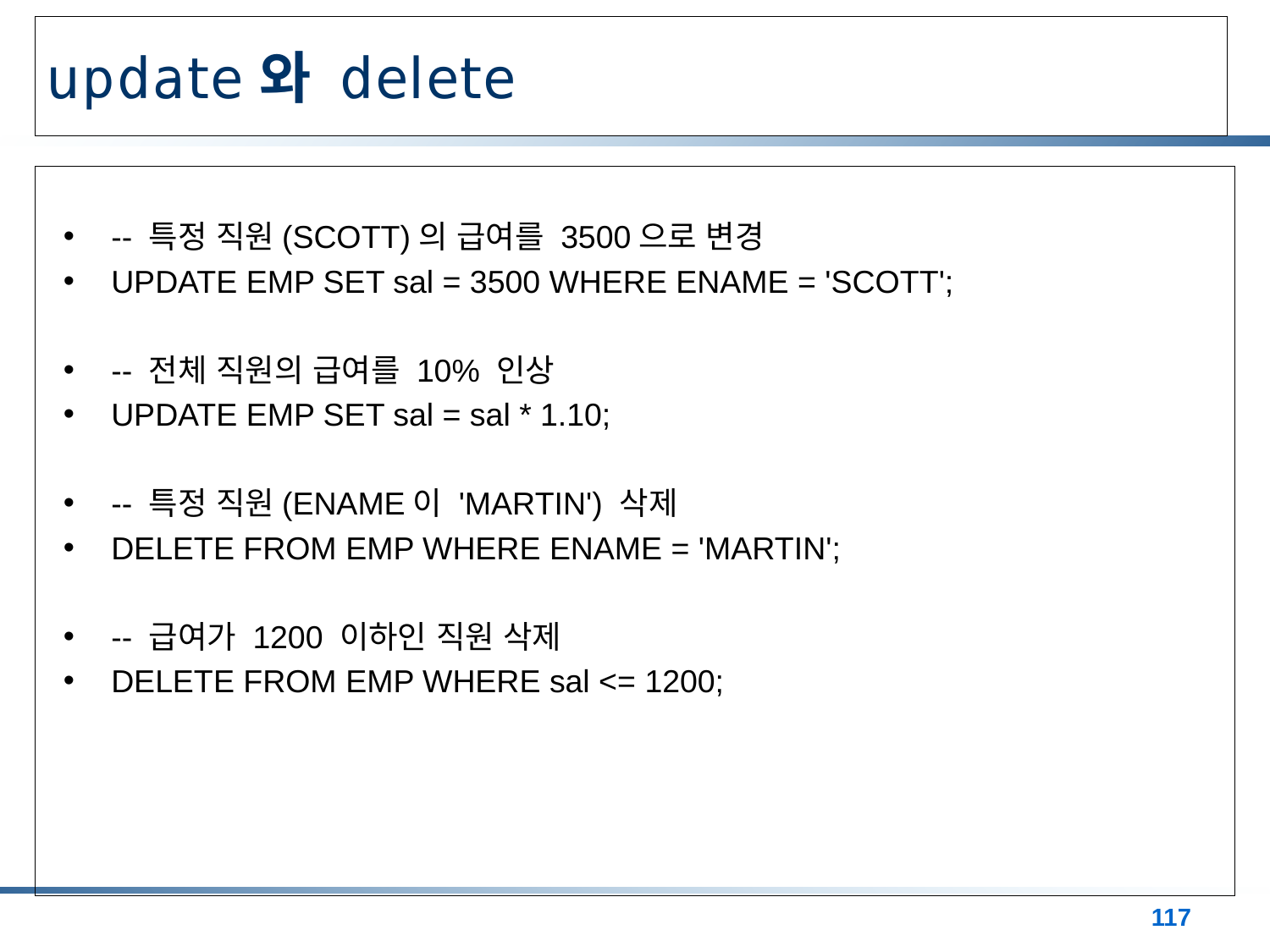

# update와 delete

-- 특정 직원(SCOTT)의 급여를 3500으로 변경
UPDATE EMP SET sal = 3500 WHERE ENAME = 'SCOTT';

-- 전체 직원의 급여를 10% 인상
UPDATE EMP SET sal = sal * 1.10;

-- 특정 직원(ENAME이 'MARTIN') 삭제
DELETE FROM EMP WHERE ENAME = 'MARTIN';

-- 급여가 1200 이하인 직원 삭제
DELETE FROM EMP WHERE sal <= 1200;